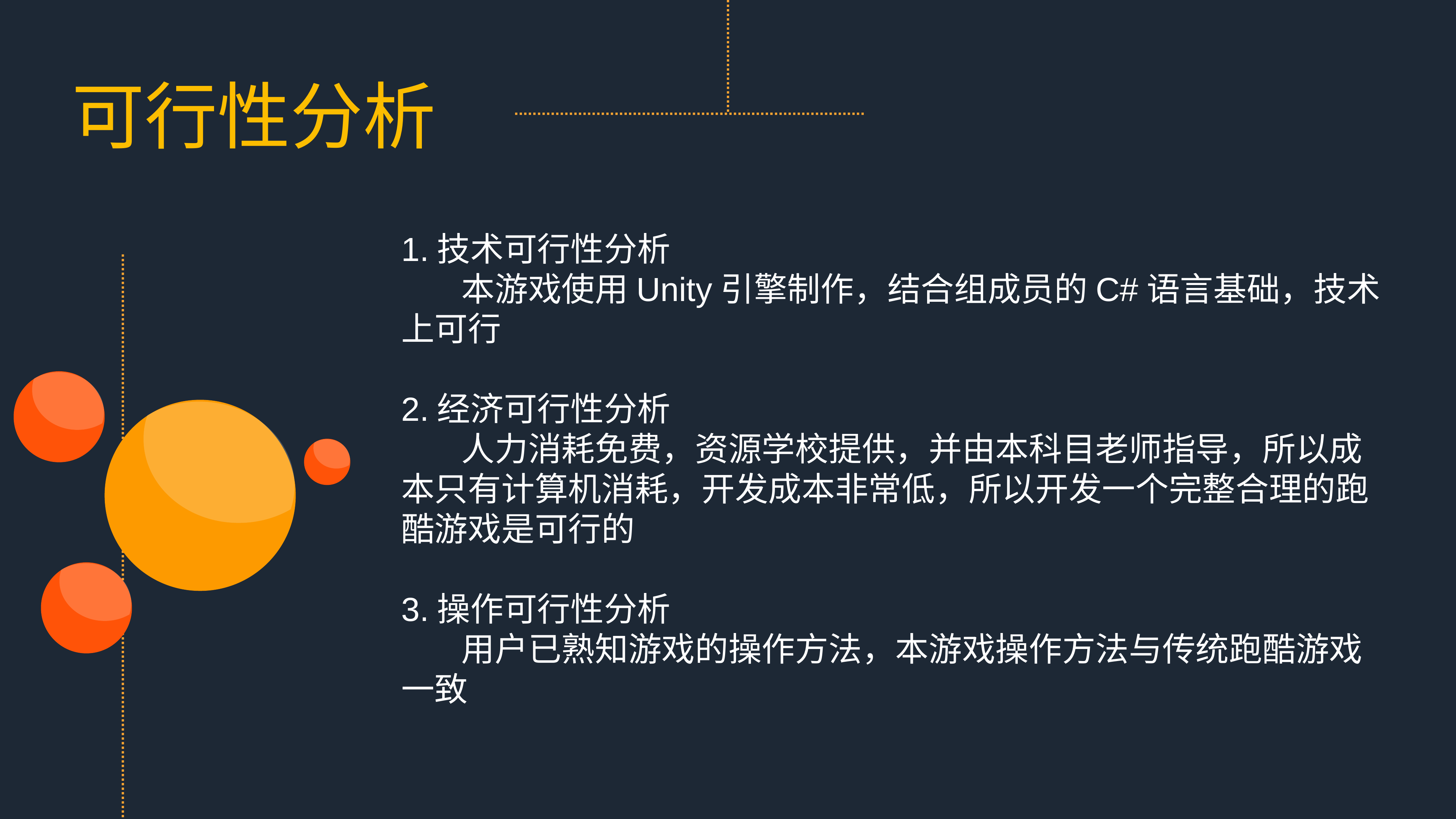

可行性分析

1.技术可行性分析
       本游戏使用Unity引擎制作，结合组成员的C#语言基础，技术上可行

2.经济可行性分析
       人力消耗免费，资源学校提供，并由本科目老师指导，所以成本只有计算机消耗，开发成本非常低，所以开发一个完整合理的跑酷游戏是可行的

3.操作可行性分析
       用户已熟知游戏的操作方法，本游戏操作方法与传统跑酷游戏一致